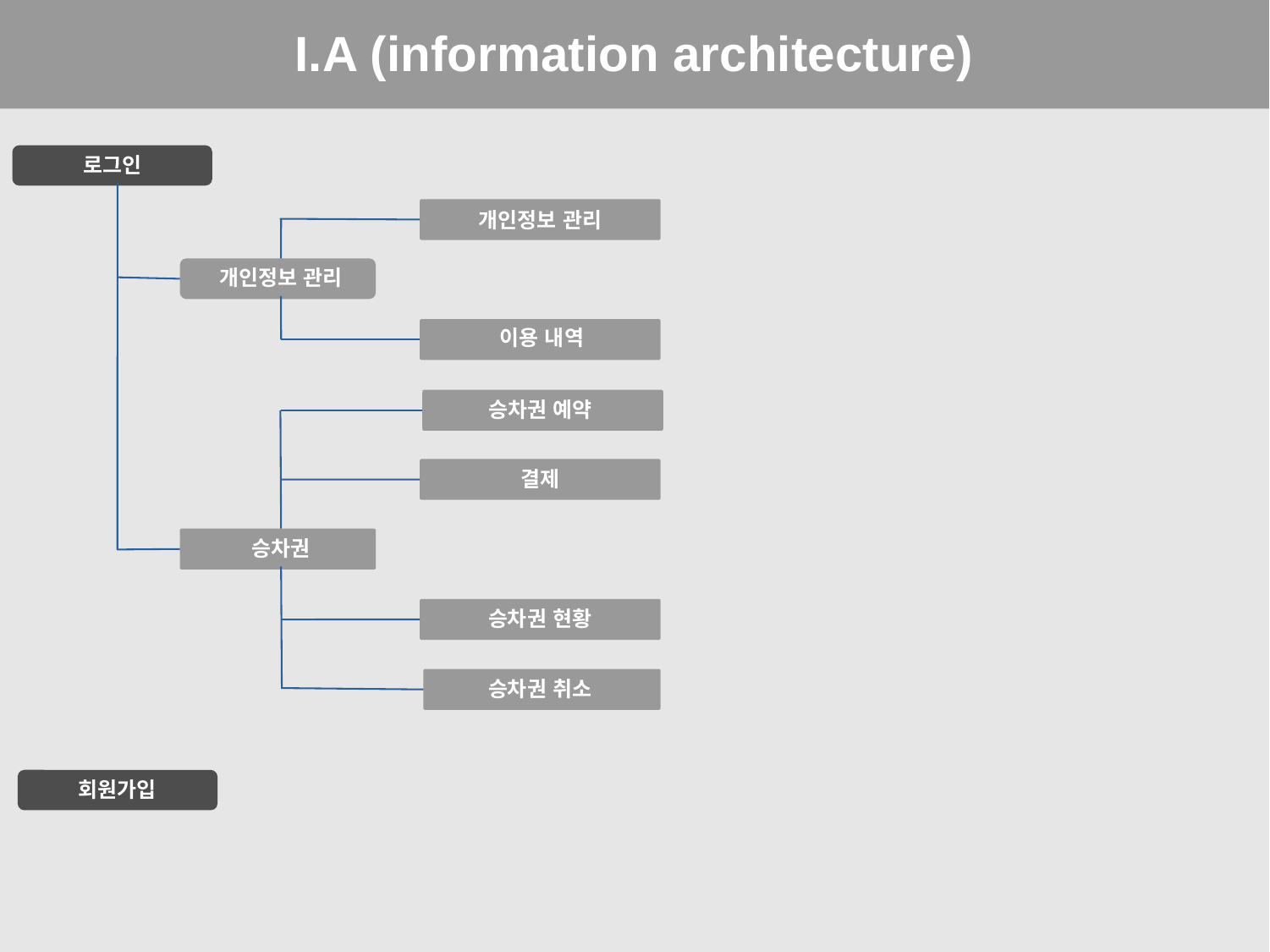

I.A (information architecture)

로그인

개인정보 관리

개인정보 관리
이용 내역

승차권 예약

결제

승차권

승차권 현황

승차권 취소

회원가입